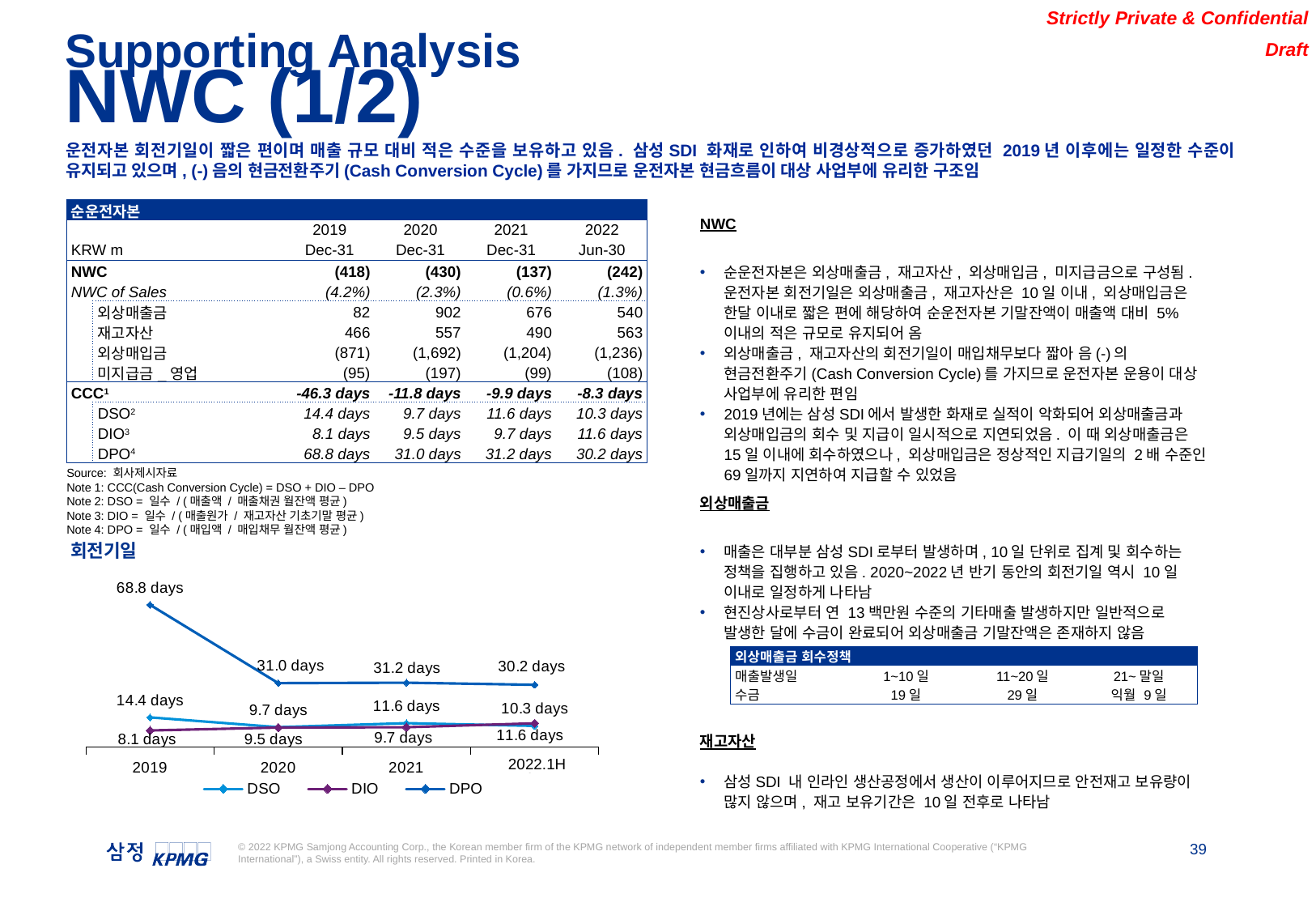

Supporting Analysis
NWC (1/2)
운전자본 회전기일이 짧은 편이며 매출 규모 대비 적은 수준을 보유하고 있음. 삼성SDI 화재로 인하여 비경상적으로 증가하였던 2019년 이후에는 일정한 수준이 유지되고 있으며, (-)음의 현금전환주기(Cash Conversion Cycle)를 가지므로 운전자본 현금흐름이 대상 사업부에 유리한 구조임
| 순운전자본 |  |  |  |  |  |  |
| --- | --- | --- | --- | --- | --- | --- |
|  |  |  | 2019 | 2020 | 2021 | 2022 |
| KRW m |  |  | Dec-31 | Dec-31 | Dec-31 | Jun-30 |
| NWC |  |  | (418) | (430) | (137) | (242) |
| NWC of Sales |  |  | (4.2%) | (2.3%) | (0.6%) | (1.3%) |
|  | 외상매출금 |  | 82 | 902 | 676 | 540 |
|  | 재고자산 |  | 466 | 557 | 490 | 563 |
|  | 외상매입금 |  | (871) | (1,692) | (1,204) | (1,236) |
|  | 미지급금\_영업 |  | (95) | (197) | (99) | (108) |
| CCC1 |  |  | -46.3 days | -11.8 days | -9.9 days | -8.3 days |
|  | DSO2 |  | 14.4 days | 9.7 days | 11.6 days | 10.3 days |
|  | DIO3 |  | 8.1 days | 9.5 days | 9.7 days | 11.6 days |
|  | DPO4 |  | 68.8 days | 31.0 days | 31.2 days | 30.2 days |
NWC

순운전자본은 외상매출금, 재고자산, 외상매입금, 미지급금으로 구성됨. 운전자본 회전기일은 외상매출금, 재고자산은 10일 이내, 외상매입금은 한달 이내로 짧은 편에 해당하여 순운전자본 기말잔액이 매출액 대비 5% 이내의 적은 규모로 유지되어 옴
외상매출금, 재고자산의 회전기일이 매입채무보다 짧아 음(-)의 현금전환주기(Cash Conversion Cycle)를 가지므로 운전자본 운용이 대상 사업부에 유리한 편임
2019년에는 삼성SDI에서 발생한 화재로 실적이 악화되어 외상매출금과 외상매입금의 회수 및 지급이 일시적으로 지연되었음. 이 때 외상매출금은 15일 이내에 회수하였으나, 외상매입금은 정상적인 지급기일의 2배 수준인 69일까지 지연하여 지급할 수 있었음
외상매출금

매출은 대부분 삼성SDI로부터 발생하며, 10일 단위로 집계 및 회수하는 정책을 집행하고 있음. 2020~2022년 반기 동안의 회전기일 역시 10일 이내로 일정하게 나타남
현진상사로부터 연 13백만원 수준의 기타매출 발생하지만 일반적으로 발생한 달에 수금이 완료되어 외상매출금 기말잔액은 존재하지 않음

재고자산

삼성SDI 내 인라인 생산공정에서 생산이 이루어지므로 안전재고 보유량이 많지 않으며, 재고 보유기간은 10일 전후로 나타남

Source: 회사제시자료
Note 1: CCC(Cash Conversion Cycle) = DSO + DIO – DPO
Note 2: DSO = 일수 / (매출액 / 매출채권 월잔액 평균)
Note 3: DIO = 일수 / (매출원가 / 재고자산 기초기말 평균)
Note 4: DPO = 일수 / (매입액 / 매입채무 월잔액 평균)

### Chart: 회전기일

| Category | DSO | DIO | DPO |
|---|---|---|---|
| 2019 | 14.422705783170061 | 8.085528062341233 | 68.79598475810172 |
| 2020 | 9.681742635738383 | 9.513394092549477 | 30.96351706632804 |
| 2021 | 11.625076064725487 | 9.67669811213567 | 31.168926805866853 |
| 2022 | 10.304096669314179 | 11.568793167747337 | 30.16666665807809 |
2022.1H
| 외상매출금 회수정책 |  |  |  |
| --- | --- | --- | --- |
| 매출발생일 | 1~10일 | 11~20일 | 21~말일 |
| 수금 | 19일 | 29일 | 익월 9일 |